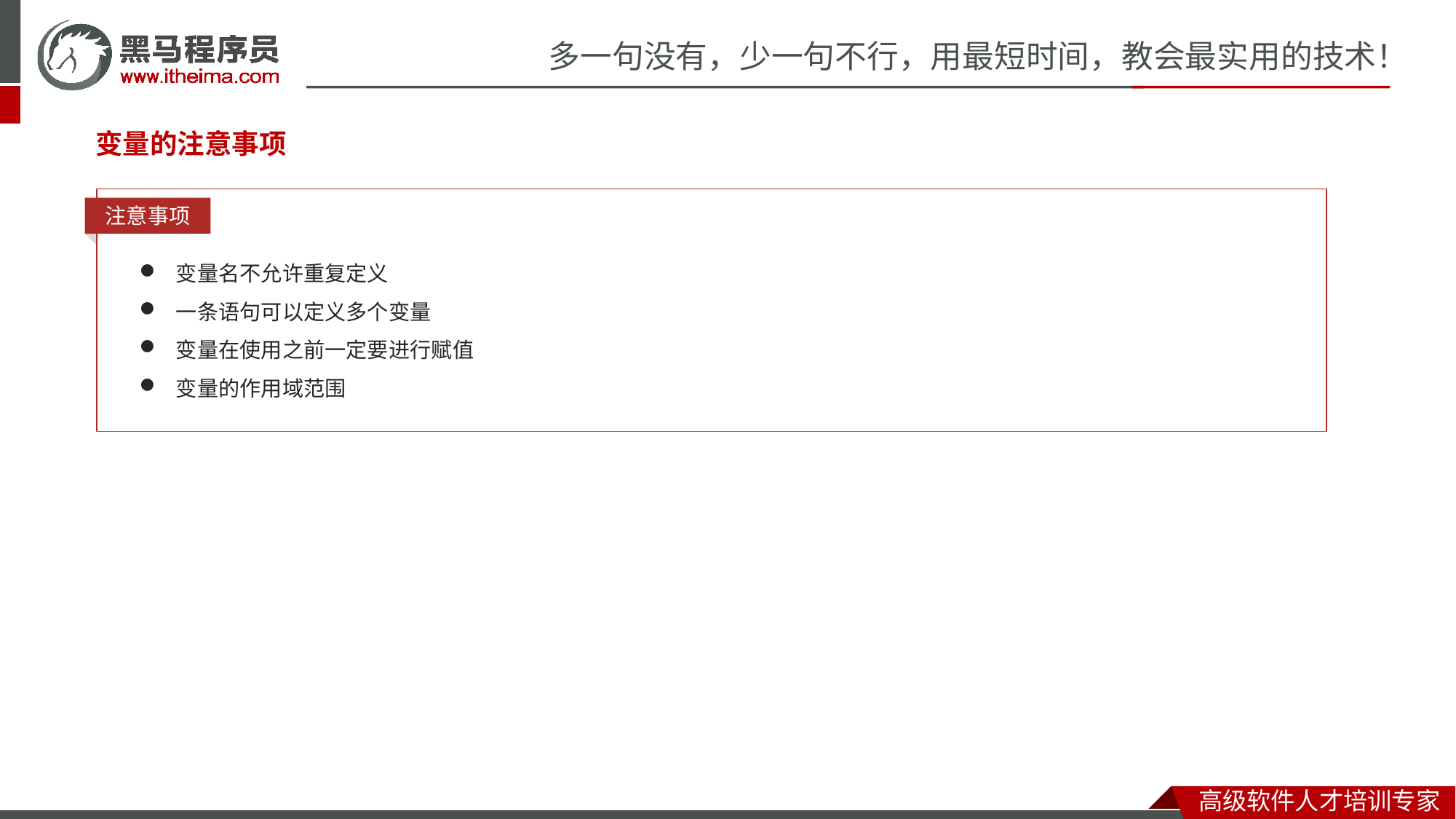

#
变量的注意事项

注意事项

变量名不允许重复定义
一条语句可以定义多个变量
变量在使用之前一定要进行赋值
变量的作用域范围